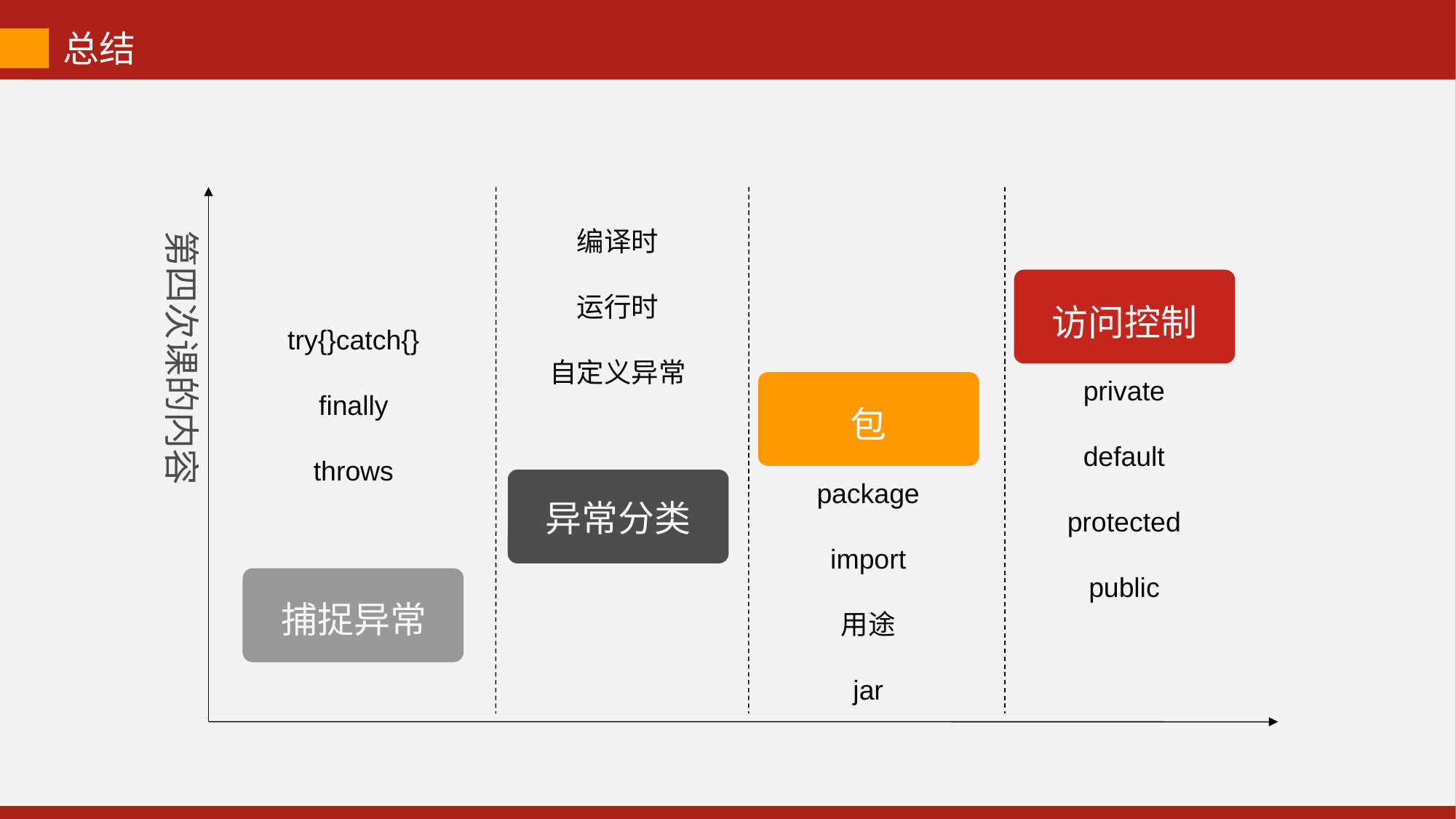

总结

编译时

运行时

自定义异常
第四次课的内容

访问控制
try{}catch{}

finally

throws
private

default

protected

public

包

异常分类
package

import

用途

jar

捕捉异常